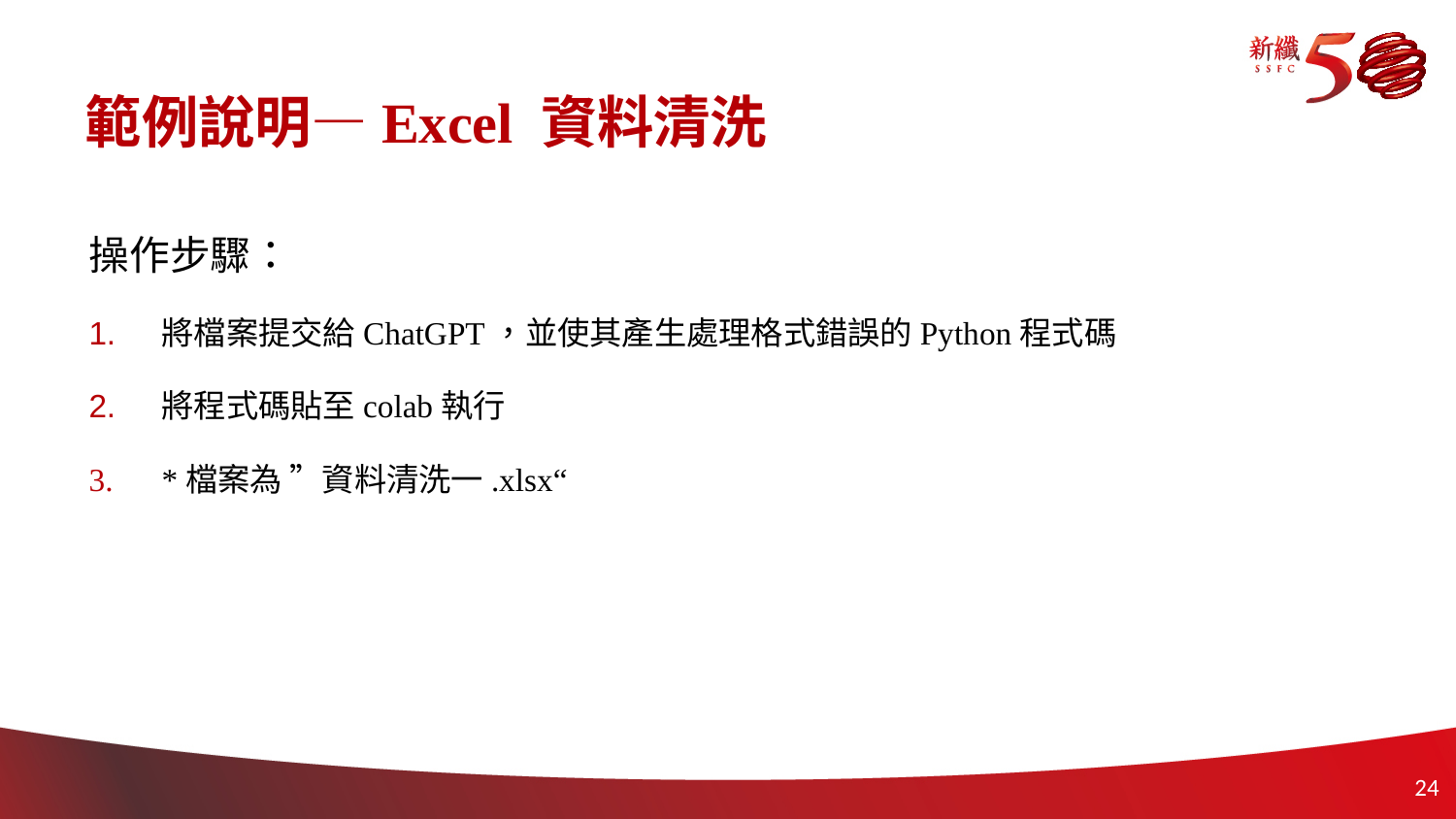

# 範例說明—Excel 資料清洗
操作步驟：
將檔案提交給ChatGPT，並使其產生處理格式錯誤的Python程式碼
將程式碼貼至colab執行
*檔案為 ”資料清洗一.xlsx“

24